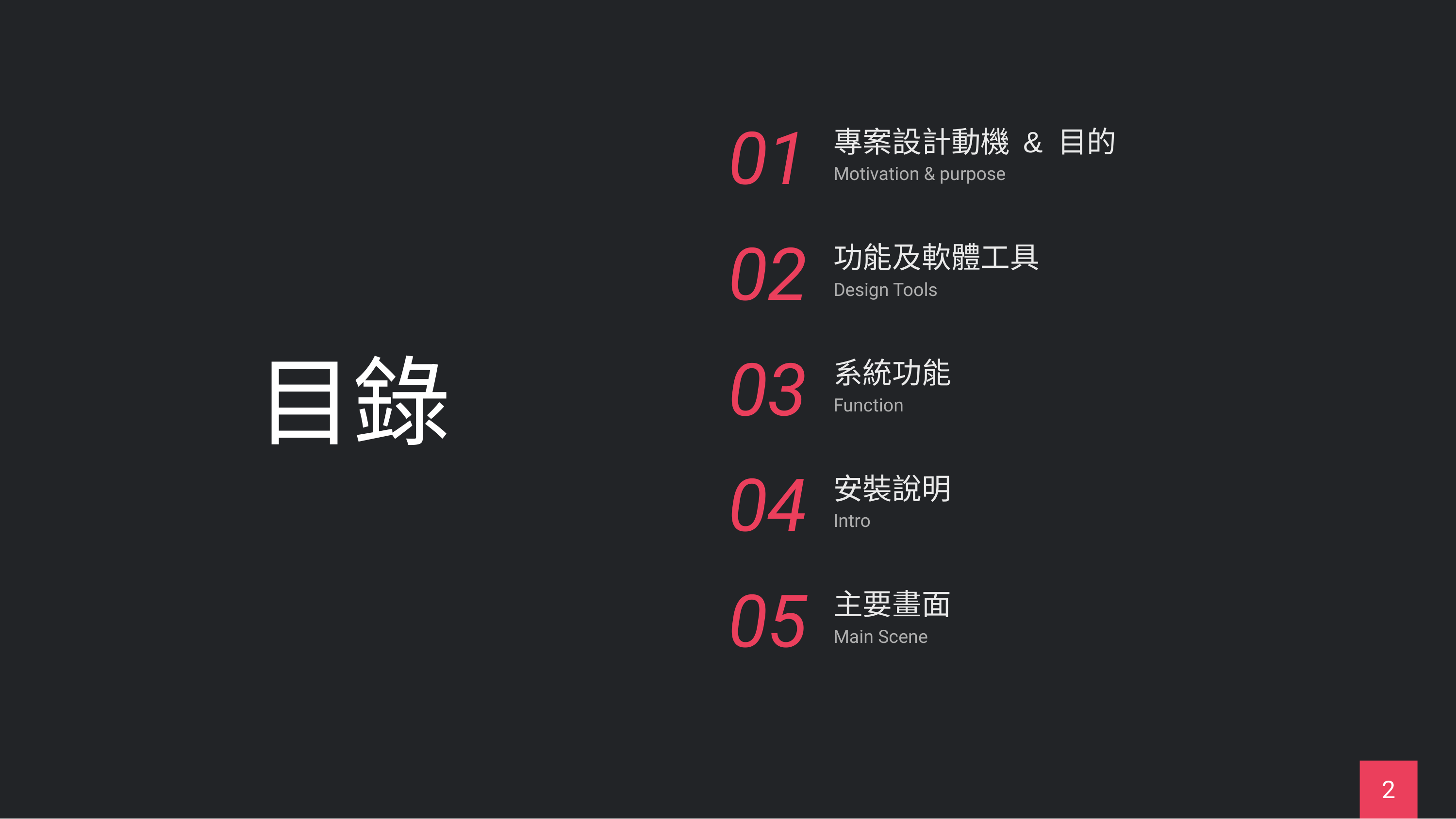

01
# 目錄
專案設計動機 & 目的
Motivation & purpose
02
功能及軟體工具
Design Tools
03
系統功能
Function
04
安裝說明
Intro
05
主要畫面
Main Scene
2